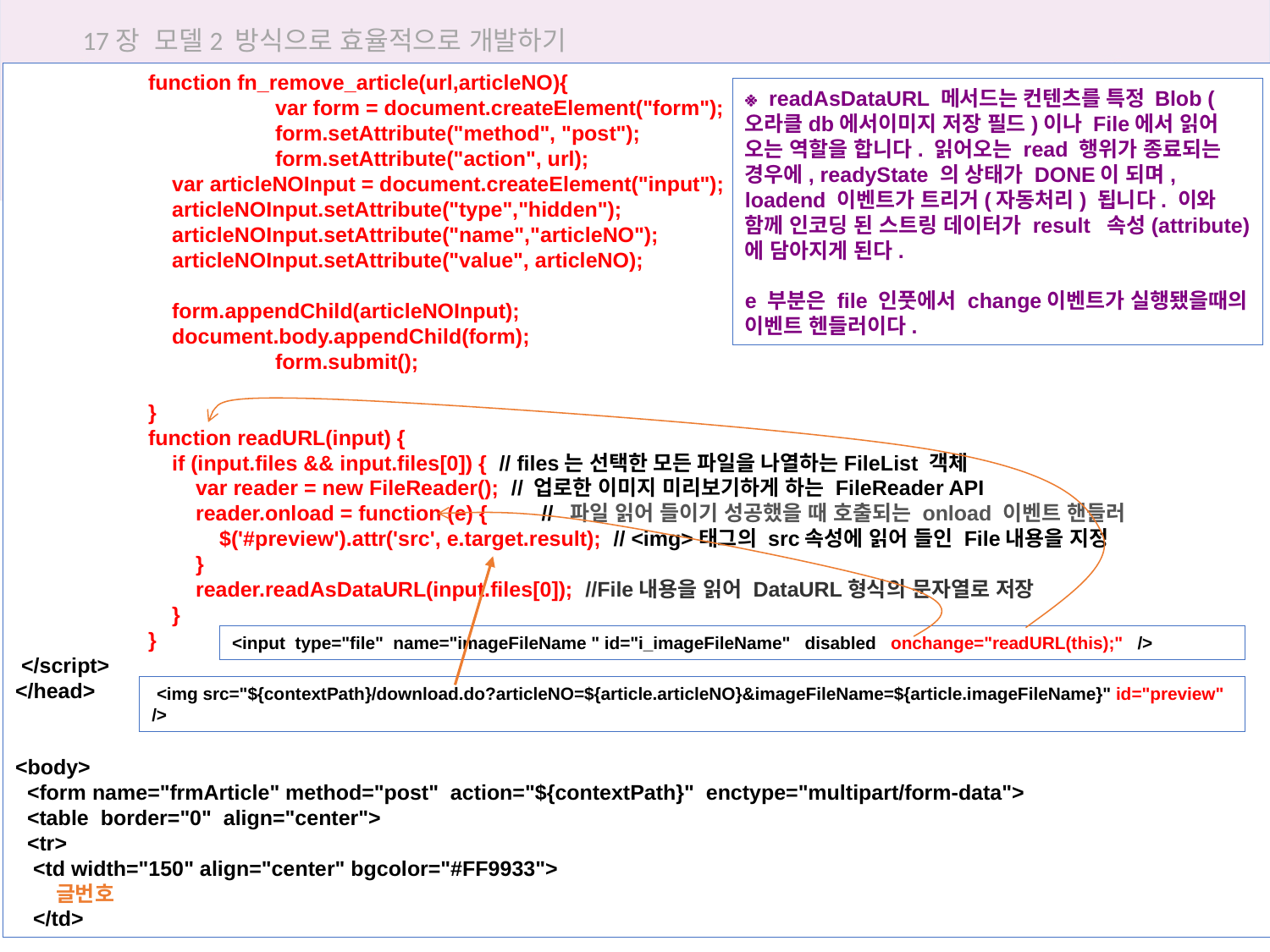

17장  모델2 방식으로 효율적으로 개발하기
	 function fn_remove_article(url,articleNO){
		 var form = document.createElement("form");
		 form.setAttribute("method", "post");
		 form.setAttribute("action", url);
	     var articleNOInput = document.createElement("input");
	     articleNOInput.setAttribute("type","hidden");
	     articleNOInput.setAttribute("name","articleNO");
	     articleNOInput.setAttribute("value", articleNO);

	     form.appendChild(articleNOInput);
	     document.body.appendChild(form);
		 form.submit();

	 }
	 function readURL(input) {
	     if (input.files && input.files[0]) {  // files는 선택한 모든 파일을 나열하는FileList 객체
	         var reader = new FileReader();  // 업로한 이미지 미리보기하게 하는 FileReader API
	         reader.onload = function (e) {         //  파일 읽어 들이기 성공했을 때 호출되는 onload 이벤트 핸들러
	             $('#preview').attr('src', e.target.result);  // <img>태그의 src속성에 읽어 들인 File내용을 지정
	         }
	         reader.readAsDataURL(input.files[0]);  //File내용을 읽어 DataURL형식의 문자열로 저장
	     }
	 }
 </script>
</head>

<body>
  <form name="frmArticle" method="post"  action="${contextPath}"  enctype="multipart/form-data">
  <table  border="0"  align="center">
  <tr>
   <td width="150" align="center" bgcolor="#FF9933">
      글번호
   </td>
17.4 모델2로 답변형 게시판 구현하기
※ readAsDataURL 메서드는 컨텐츠를 특정 Blob (오라클db에서이미지 저장 필드)이나 File에서 읽어 오는 역할을 합니다. 읽어오는 read 행위가 종료되는 경우에, readyState 의 상태가 DONE이 되며,   loadend 이벤트가 트리거(자동처리) 됩니다. 이와 함께 인코딩 된 스트링 데이터가 result  속성(attribute)에 담아지게 된다.

e 부분은 file 인풋에서 change이벤트가 실행됐을때의 이벤트 헨들러이다.

<input  type="file"  name="imageFileName " id="i_imageFileName"   disabled   onchange="readURL(this);"   />
 <img src="${contextPath}/download.do?articleNO=${article.articleNO}&imageFileName=${article.imageFileName}" id="preview"  />